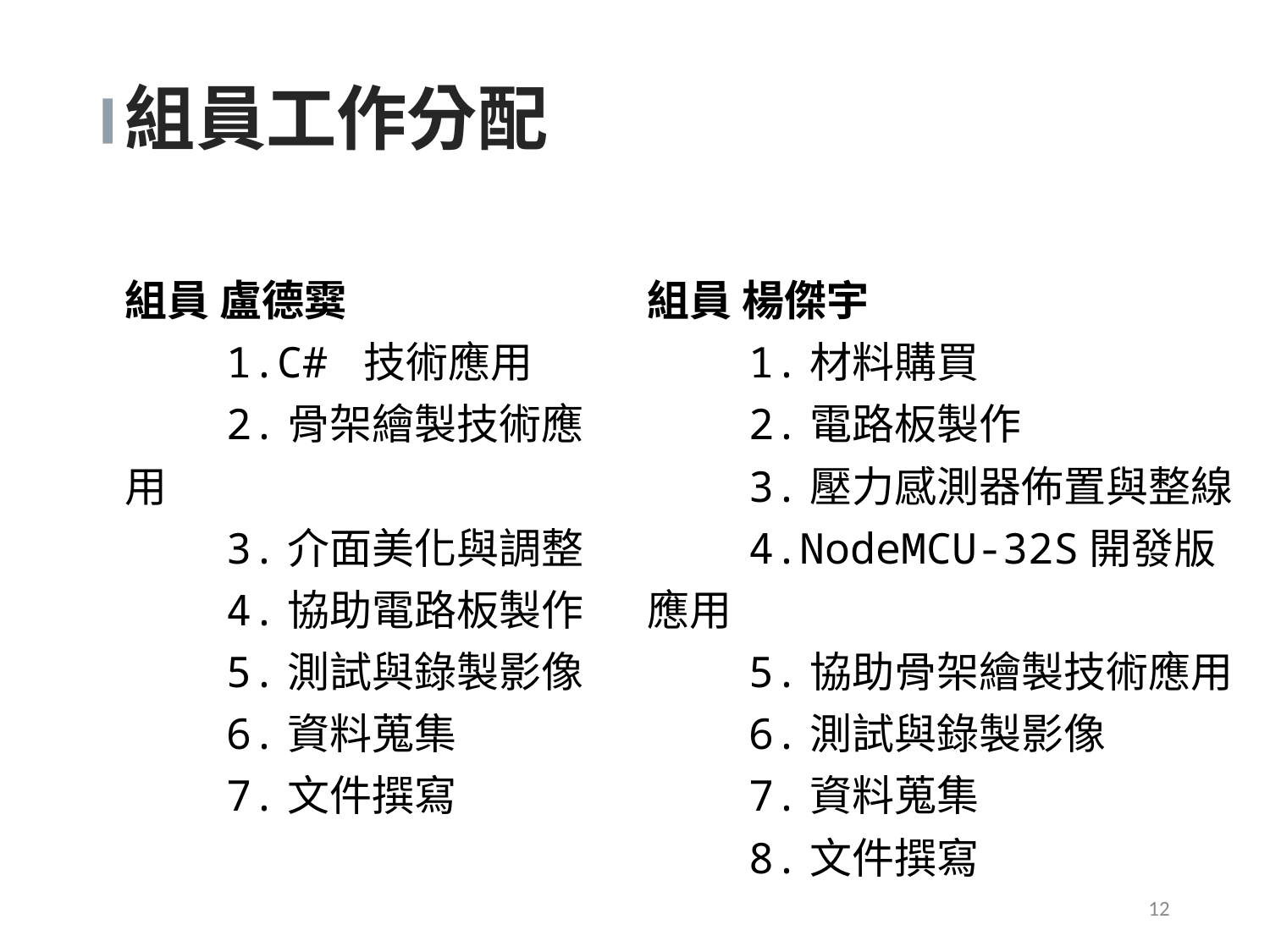

組員工作分配

組員 盧德霙
    1.C# 技術應用
    2.骨架繪製技術應用
    3.介面美化與調整
    4.協助電路板製作
    5.測試與錄製影像
    6.資料蒐集
    7.文件撰寫
組員 楊傑宇
    1.材料購買
    2.電路板製作
    3.壓力感測器佈置與整線
    4.NodeMCU-32S開發版應用
    5.協助骨架繪製技術應用
    6.測試與錄製影像
    7.資料蒐集
    8.文件撰寫
12